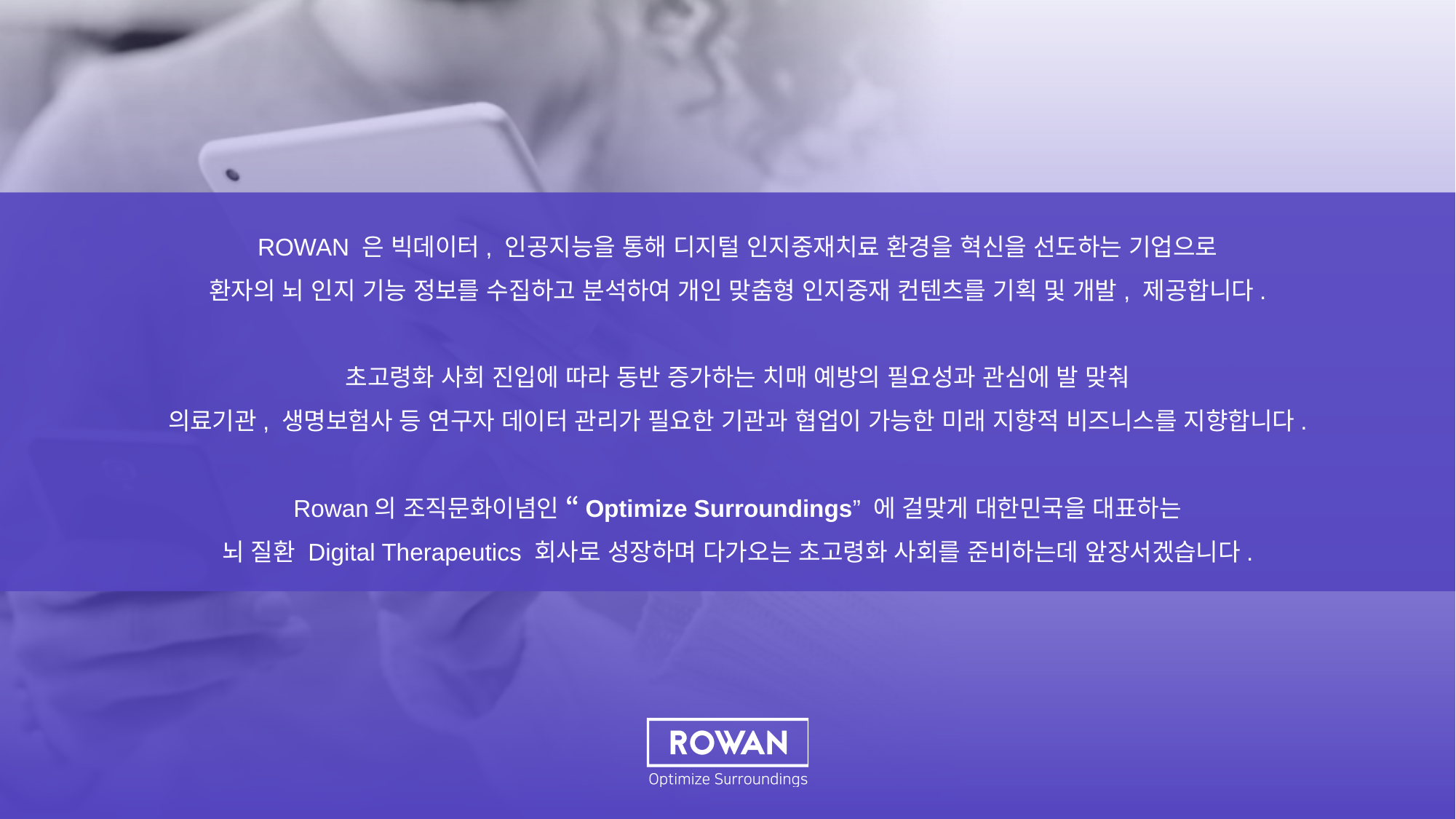

ROWAN 은 빅데이터, 인공지능을 통해 디지털 인지중재치료 환경을 혁신을 선도하는 기업으로
환자의 뇌 인지 기능 정보를 수집하고 분석하여 개인 맞춤형 인지중재 컨텐츠를 기획 및 개발, 제공합니다.

초고령화 사회 진입에 따라 동반 증가하는 치매 예방의 필요성과 관심에 발 맞춰
의료기관, 생명보험사 등 연구자 데이터 관리가 필요한 기관과 협업이 가능한 미래 지향적 비즈니스를 지향합니다.

Rowan의 조직문화이념인 “Optimize Surroundings” 에 걸맞게 대한민국을 대표하는
뇌 질환 Digital Therapeutics 회사로 성장하며 다가오는 초고령화 사회를 준비하는데 앞장서겠습니다.